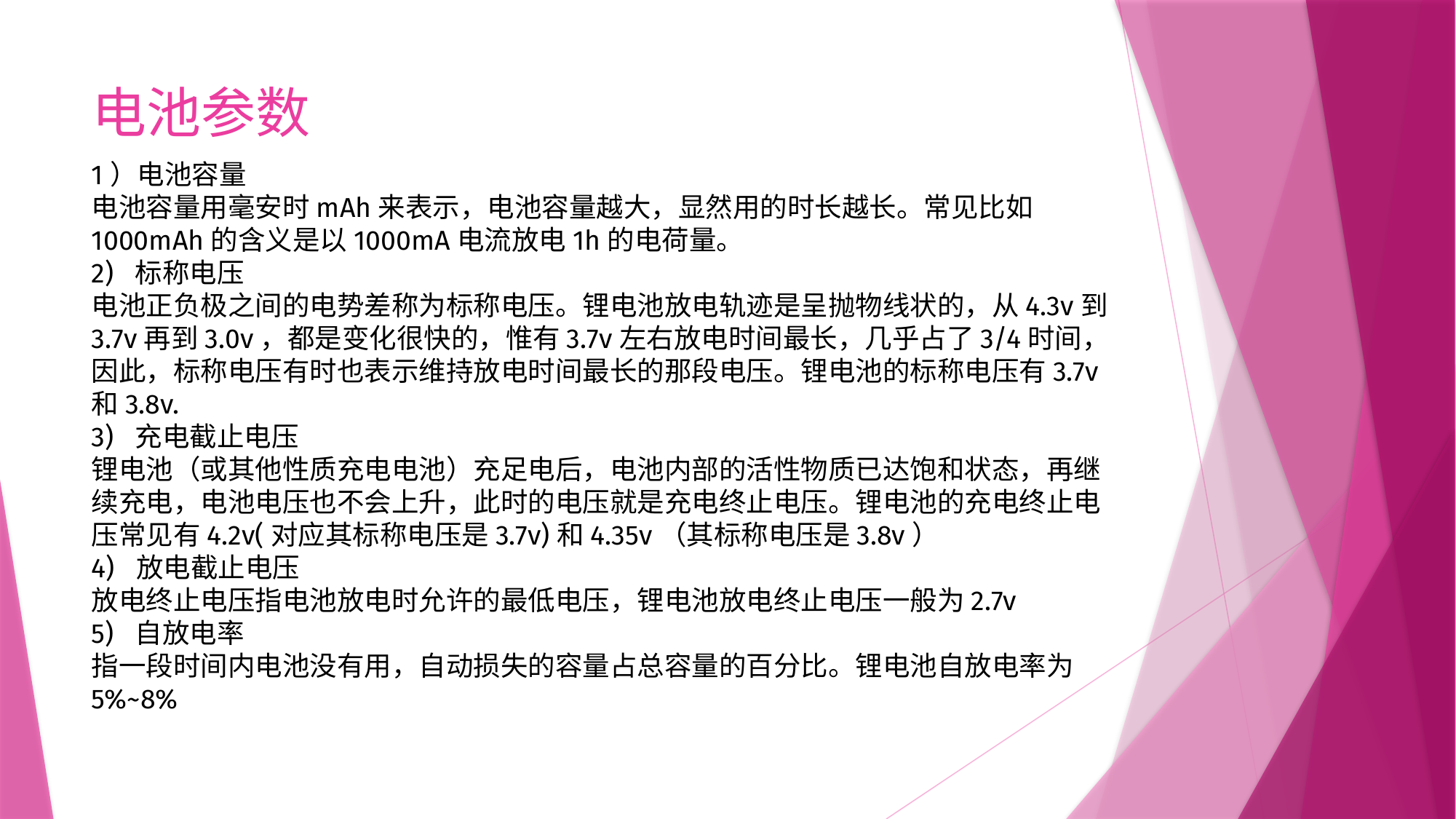

# 电池参数
1）电池容量
电池容量用毫安时mAh来表示，电池容量越大，显然用的时长越长。常见比如1000mAh的含义是以1000mA电流放电1h的电荷量。
2)  标称电压
电池正负极之间的电势差称为标称电压。锂电池放电轨迹是呈抛物线状的，从4.3v到3.7v再到3.0v，都是变化很快的，惟有3.7v左右放电时间最长，几乎占了3/4时间，因此，标称电压有时也表示维持放电时间最长的那段电压。锂电池的标称电压有3.7v和3.8v.
3)  充电截止电压
锂电池（或其他性质充电电池）充足电后，电池内部的活性物质已达饱和状态，再继续充电，电池电压也不会上升，此时的电压就是充电终止电压。锂电池的充电终止电压常见有4.2v(对应其标称电压是3.7v)和4.35v（其标称电压是3.8v）
4)  放电截止电压
放电终止电压指电池放电时允许的最低电压，锂电池放电终止电压一般为2.7v
5)  自放电率
指一段时间内电池没有用，自动损失的容量占总容量的百分比。锂电池自放电率为5%~8%